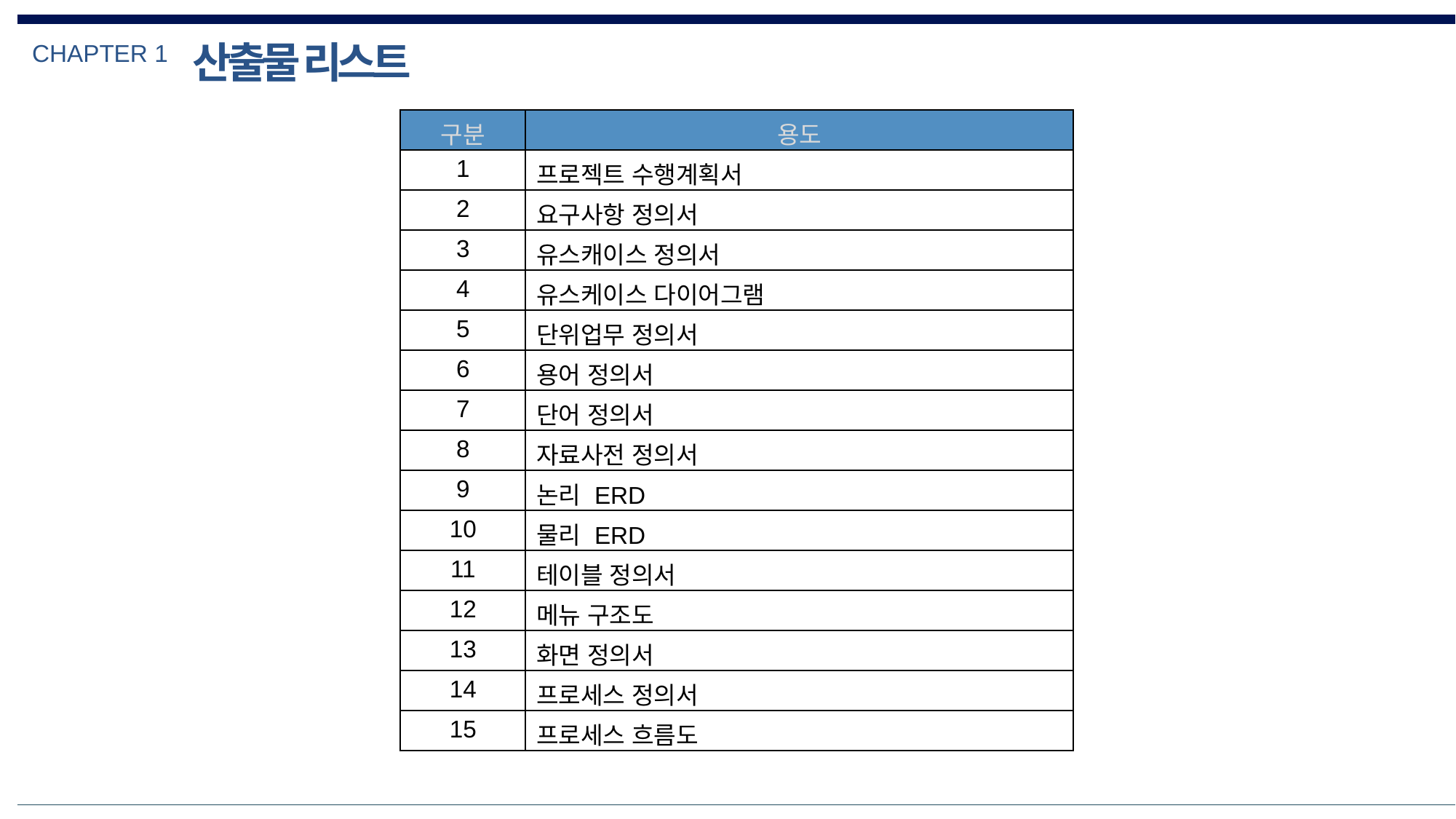

산출물 리스트
CHAPTER 1
| 구분 | 용도 |
| --- | --- |
| 1 | 프로젝트 수행계획서 |
| 2 | 요구사항 정의서 |
| 3 | 유스캐이스 정의서 |
| 4 | 유스케이스 다이어그램 |
| 5 | 단위업무 정의서 |
| 6 | 용어 정의서 |
| 7 | 단어 정의서 |
| 8 | 자료사전 정의서 |
| 9 | 논리 ERD |
| 10 | 물리 ERD |
| 11 | 테이블 정의서 |
| 12 | 메뉴 구조도 |
| 13 | 화면 정의서 |
| 14 | 프로세스 정의서 |
| 15 | 프로세스 흐름도 |